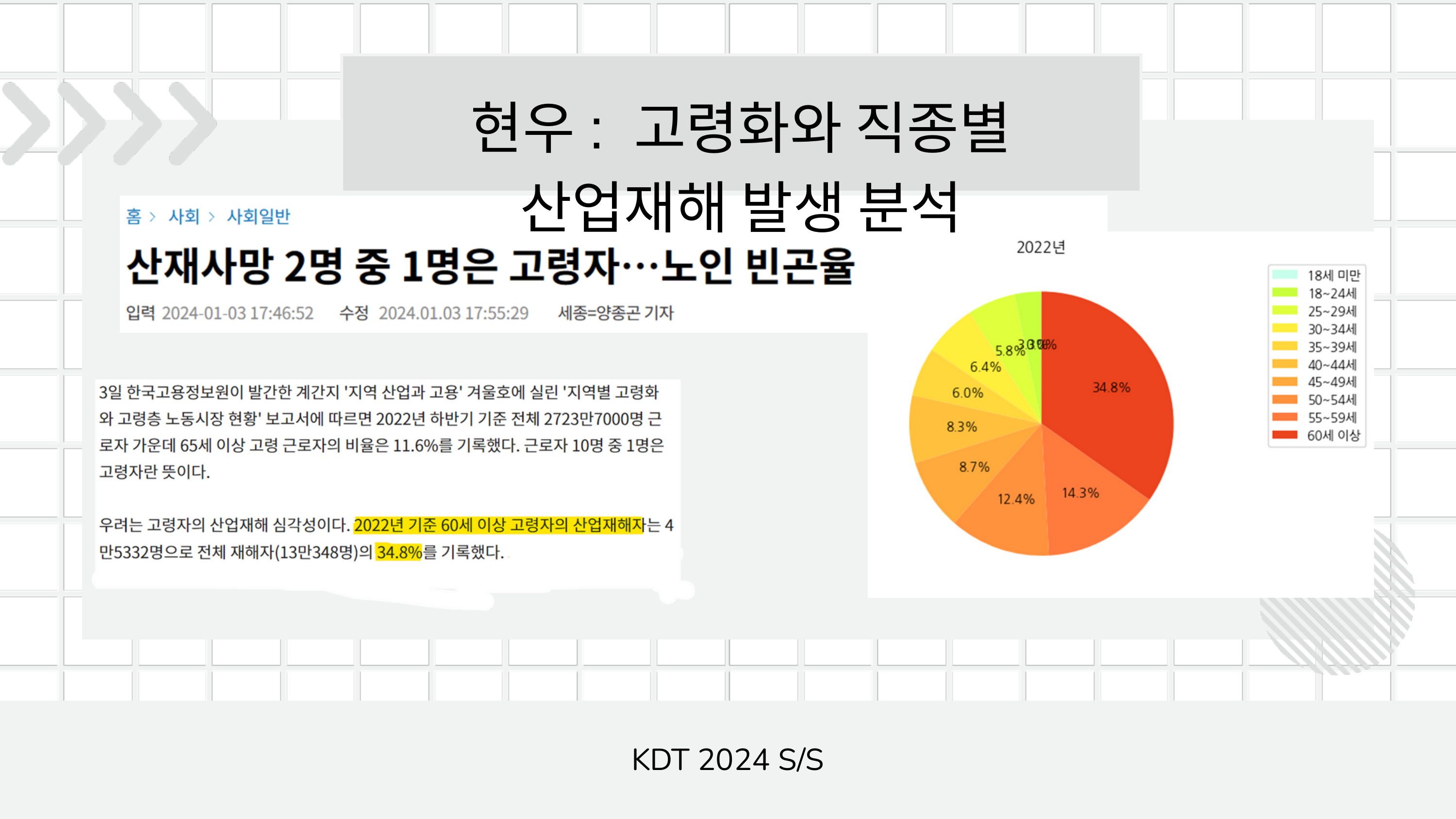

현우: 고령화와 직종별 산업재해 발생 분석

KDT 2024 S/S